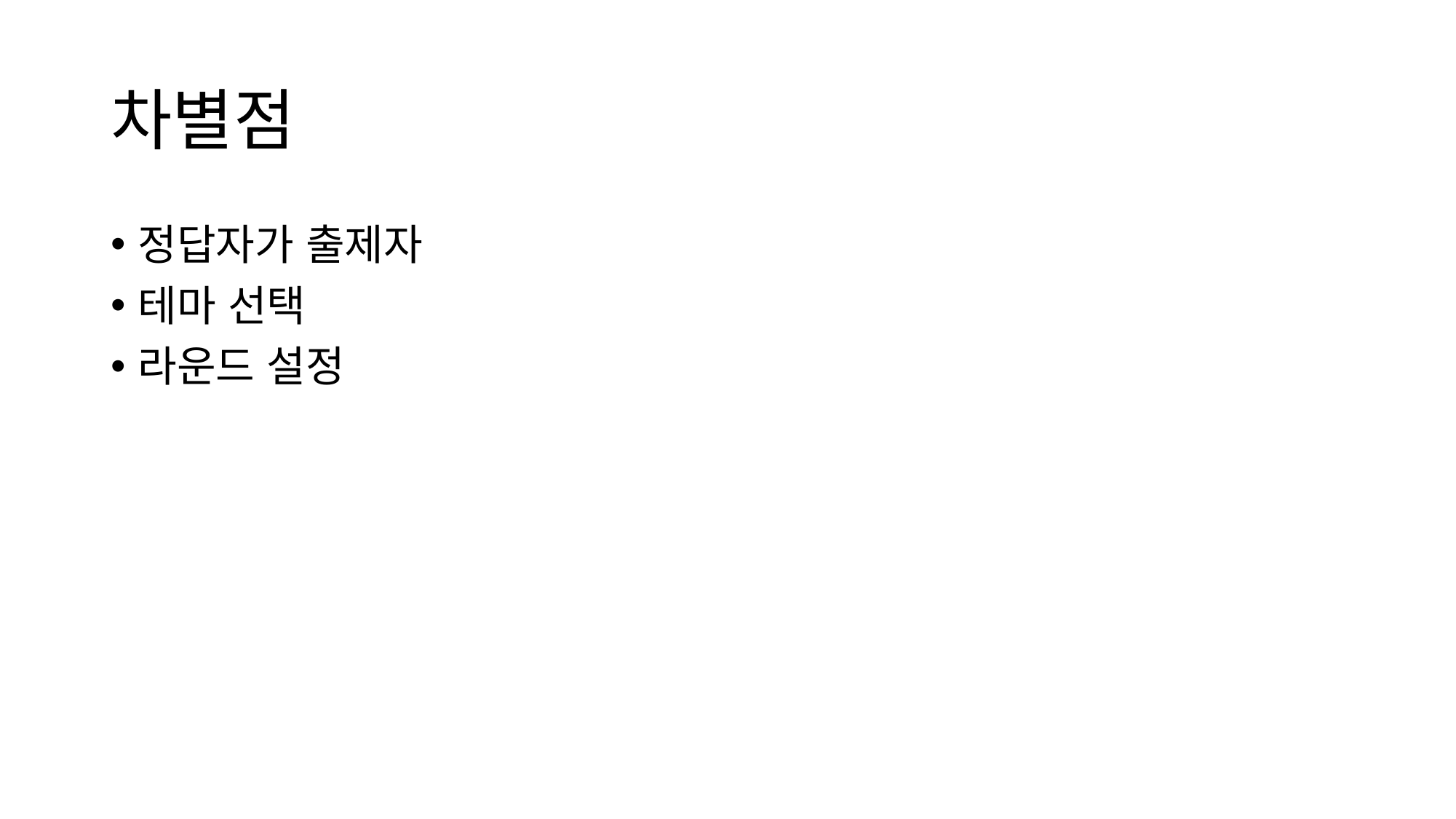

# 차별점
정답자가 출제자
테마 선택
라운드 설정